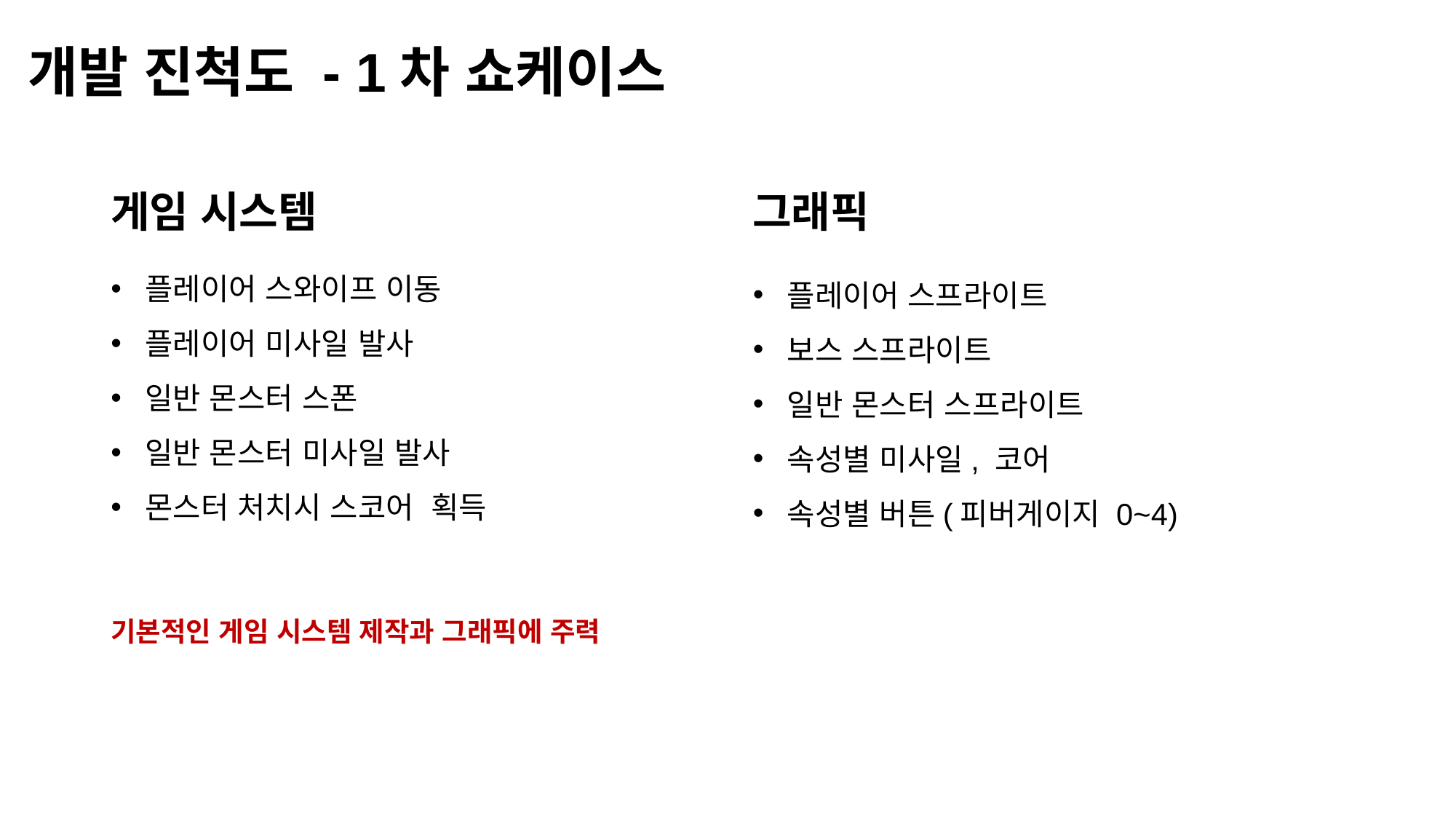

# 개발 진척도 - 1차 쇼케이스
게임 시스템

그래픽
플레이어 스와이프 이동
플레이어 미사일 발사
일반 몬스터 스폰
일반 몬스터 미사일 발사
몬스터 처치시 스코어  획득
플레이어 스프라이트
보스 스프라이트
일반 몬스터 스프라이트
속성별 미사일, 코어
속성별 버튼(피버게이지 0~4)
기본적인 게임 시스템 제작과 그래픽에 주력